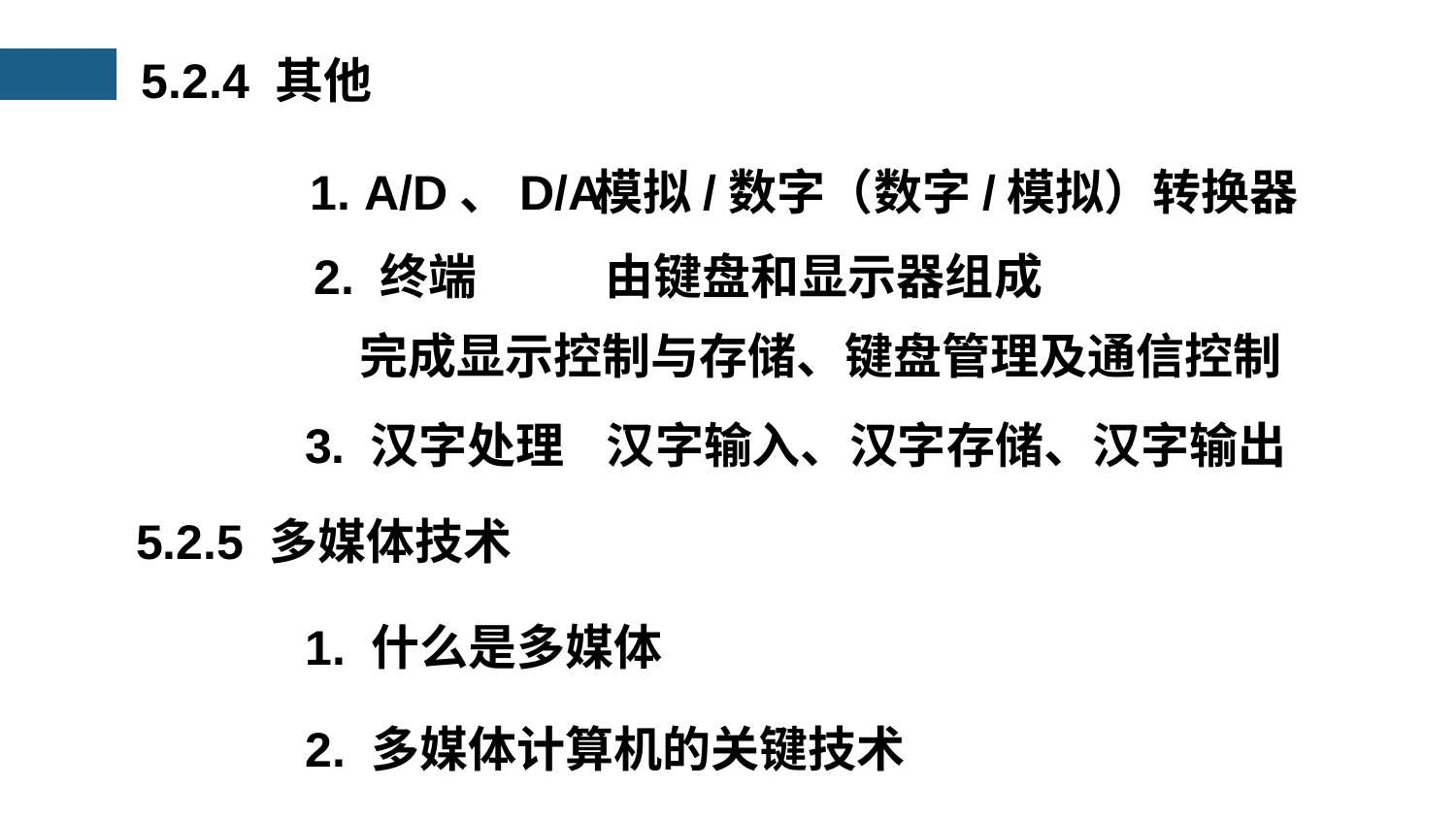

5.2.4 其他
1. A/D、D/A
模拟/数字（数字/模拟）转换器
2. 终端
由键盘和显示器组成
完成显示控制与存储、键盘管理及通信控制
3. 汉字处理
汉字输入、汉字存储、汉字输出
5.2.5 多媒体技术
1. 什么是多媒体
2. 多媒体计算机的关键技术